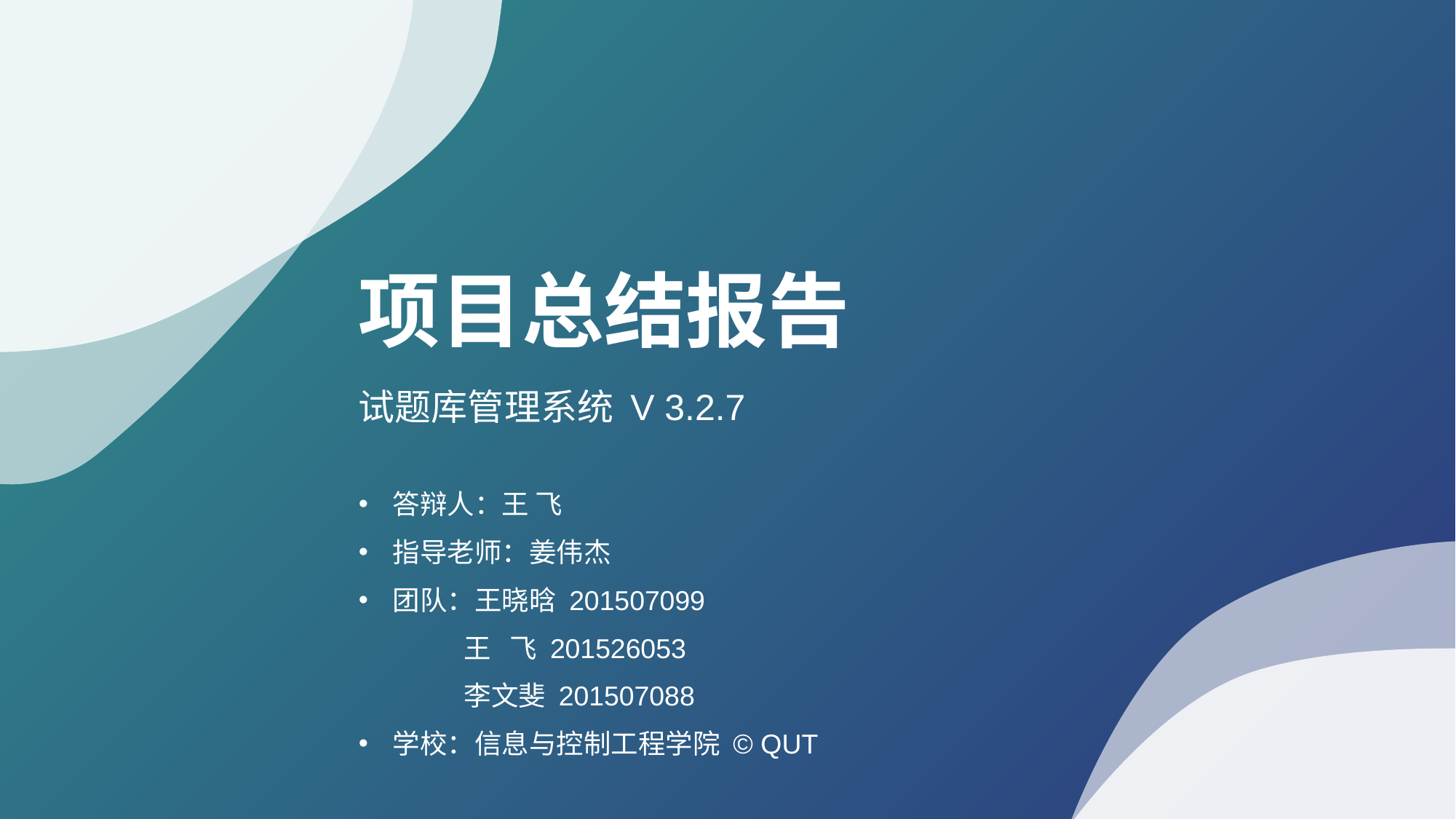

项目总结报告
试题库管理系统 V 3.2.7
答辩人：王 飞
指导老师：姜伟杰
团队：王晓晗 201507099
                王   飞 201526053
                李文斐 201507088
学校：信息与控制工程学院 © QUT